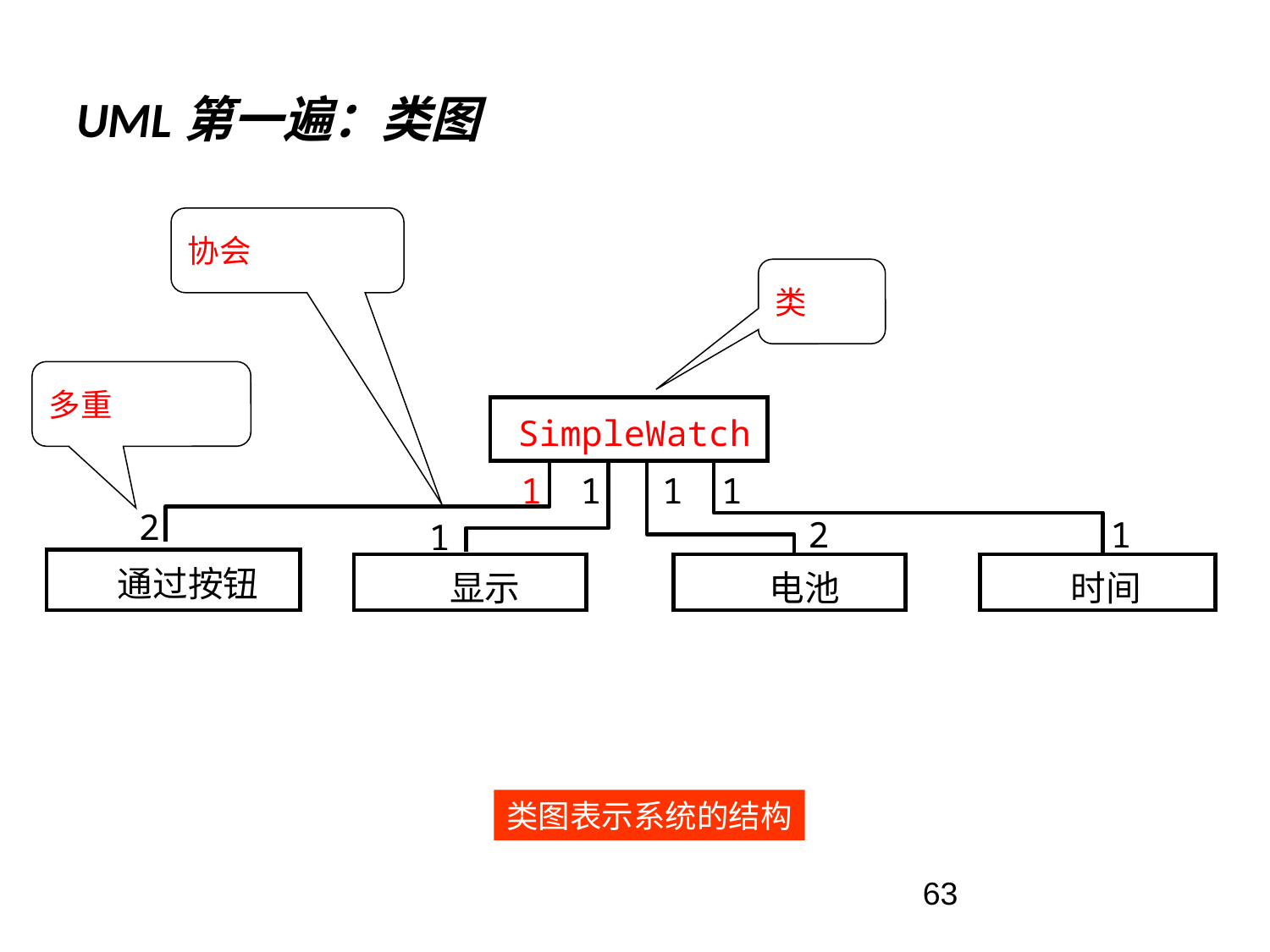

# UML第一遍：类图
协会
类
多重

SimpleWatch

1
1
1
2
1
1

1
2

通过按钮

显示

电池

时间
类图表示系统的结构
63